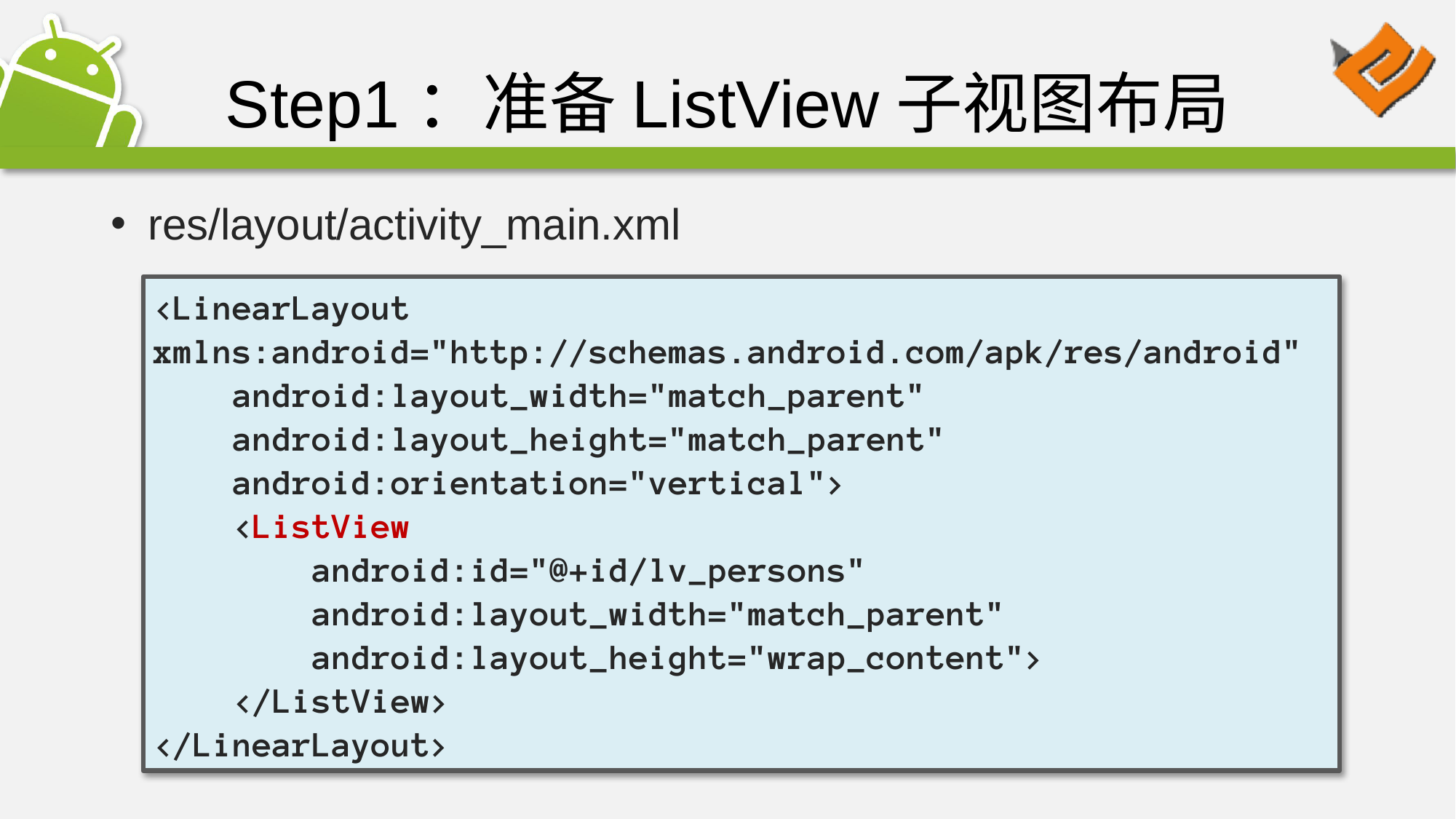

# Step1：准备ListView子视图布局
res/layout/activity_main.xml
<LinearLayout xmlns:android="http://schemas.android.com/apk/res/android"
    android:layout_width="match_parent"
    android:layout_height="match_parent"
    android:orientation="vertical">
    <ListView
        android:id="@+id/lv_persons"
        android:layout_width="match_parent"
        android:layout_height="wrap_content">
    </ListView>
</LinearLayout>